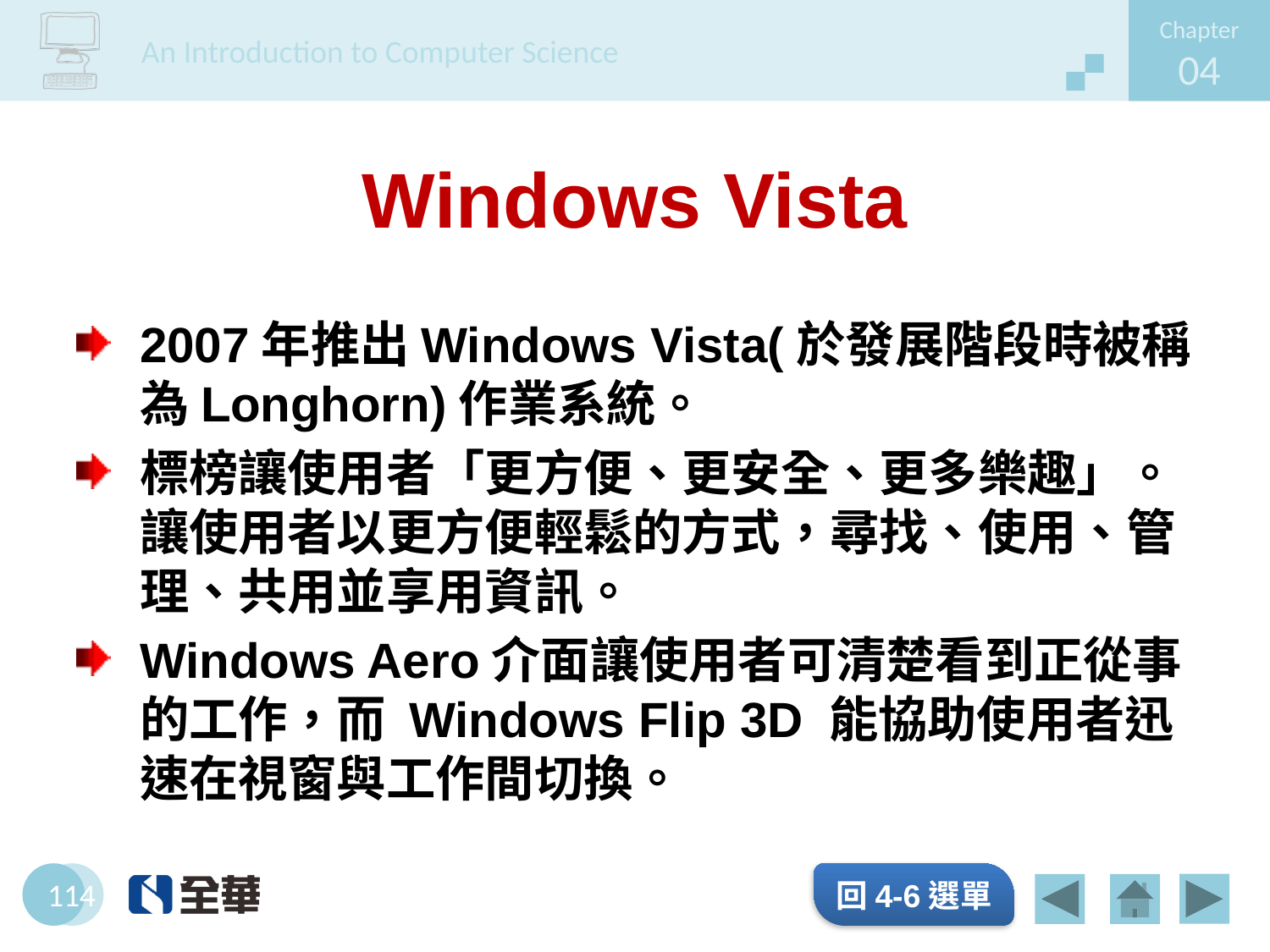

# Windows Vista
2007年推出Windows Vista(於發展階段時被稱為Longhorn)作業系統。
標榜讓使用者「更方便、更安全、更多樂趣」。讓使用者以更方便輕鬆的方式，尋找、使用、管理、共用並享用資訊。
Windows Aero介面讓使用者可清楚看到正從事的工作，而 Windows Flip 3D 能協助使用者迅速在視窗與工作間切換。
回4-6選單